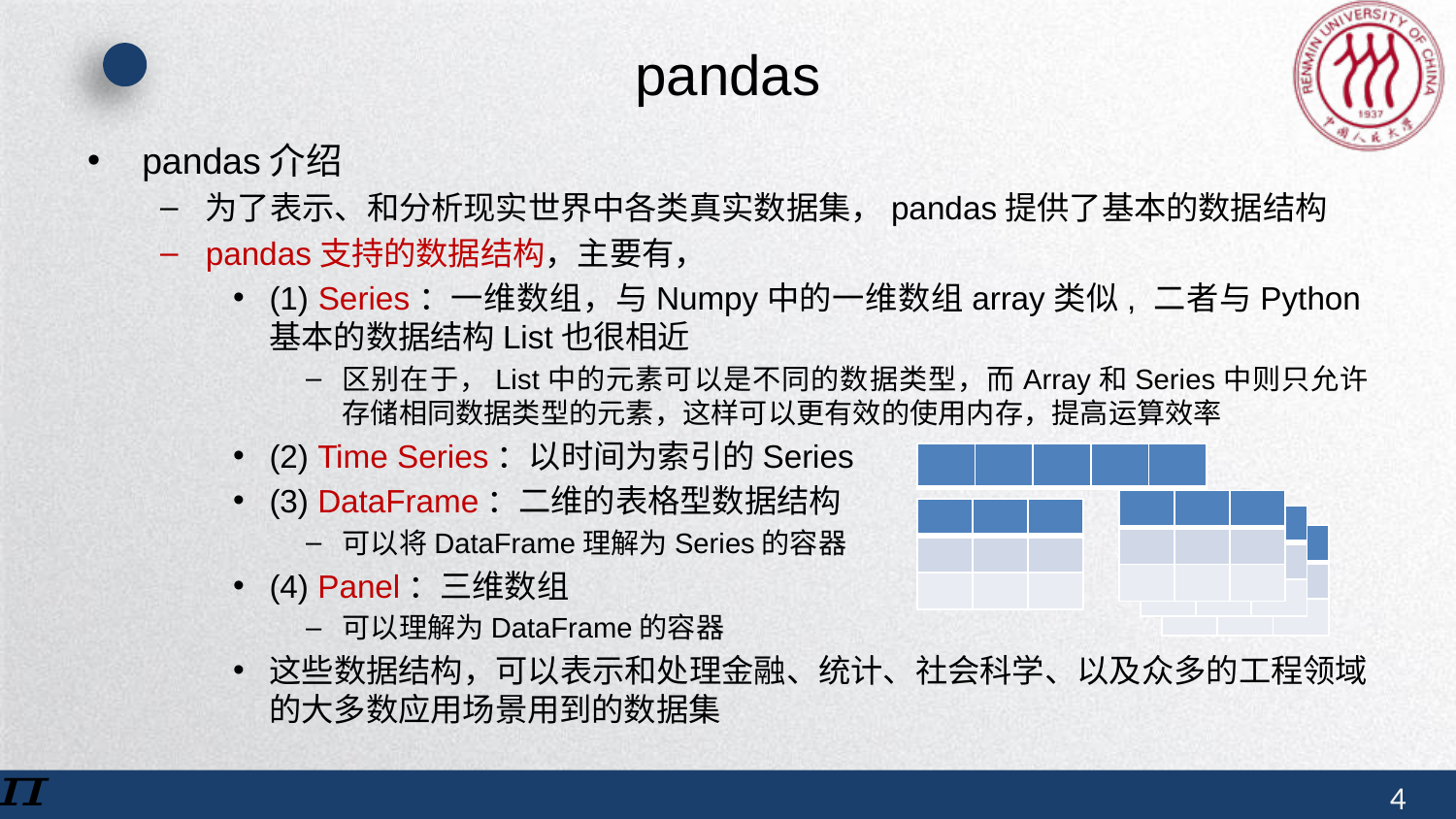

# pandas
pandas介绍
为了表示、和分析现实世界中各类真实数据集，pandas提供了基本的数据结构
pandas支持的数据结构，主要有，
(1) Series：一维数组，与Numpy中的一维数组array类似, 二者与Python基本的数据结构List也很相近
区别在于，List中的元素可以是不同的数据类型，而Array和Series中则只允许存储相同数据类型的元素，这样可以更有效的使用内存，提高运算效率
(2) Time Series：以时间为索引的Series
(3) DataFrame：二维的表格型数据结构
可以将DataFrame理解为Series的容器
(4) Panel：三维数组
可以理解为DataFrame的容器
这些数据结构，可以表示和处理金融、统计、社会科学、以及众多的工程领域的大多数应用场景用到的数据集
|  |  |  |  |  |
| --- | --- | --- | --- | --- |
|  |  |  |
| --- | --- | --- |
|  |  |  |
|  |  |  |
|  |  |  |
| --- | --- | --- |
|  |  |  |
|  |  |  |
|  |  |  |
| --- | --- | --- |
|  |  |  |
|  |  |  |
|  |  |  |
| --- | --- | --- |
|  |  |  |
|  |  |  |